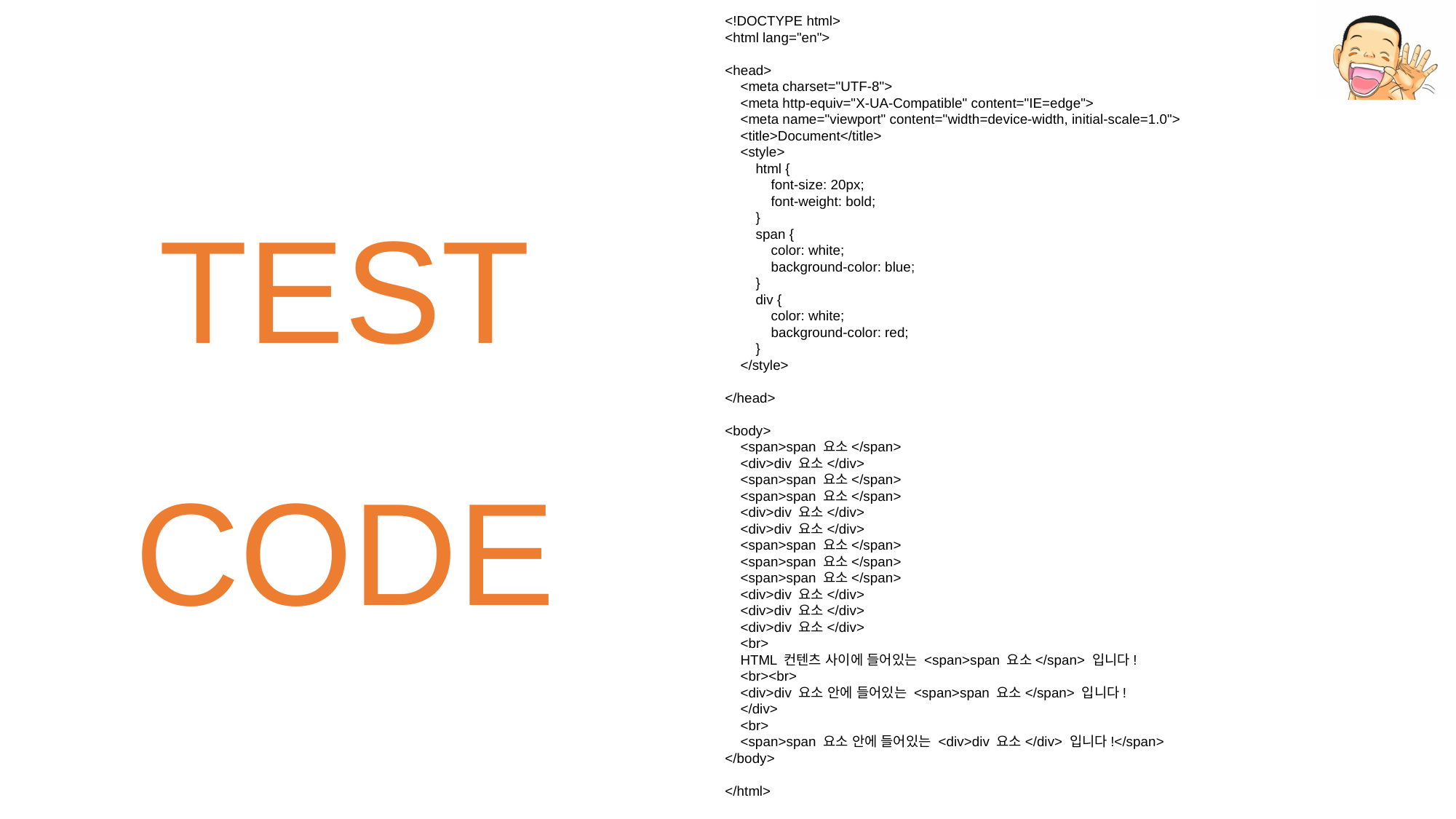

<!DOCTYPE html>
<html lang="en">

<head>
    <meta charset="UTF-8">
    <meta http-equiv="X-UA-Compatible" content="IE=edge">
    <meta name="viewport" content="width=device-width, initial-scale=1.0">
    <title>Document</title>
    <style>
        html {
            font-size: 20px;
            font-weight: bold;
        }
        span {
            color: white;
            background-color: blue;
        }
        div {
            color: white;
            background-color: red;
        }
    </style>

</head>

<body>
    <span>span 요소</span>
    <div>div 요소</div>
    <span>span 요소</span>
    <span>span 요소</span>
    <div>div 요소</div>
    <div>div 요소</div>
    <span>span 요소</span>
    <span>span 요소</span>
    <span>span 요소</span>
    <div>div 요소</div>
    <div>div 요소</div>
    <div>div 요소</div>
    <br>
    HTML 컨텐츠 사이에 들어있는 <span>span 요소</span> 입니다!
    <br><br>
    <div>div 요소 안에 들어있는 <span>span 요소</span> 입니다!
    </div>
    <br>
    <span>span 요소 안에 들어있는 <div>div 요소</div> 입니다!</span>
</body>

</html>
TEST
CODE